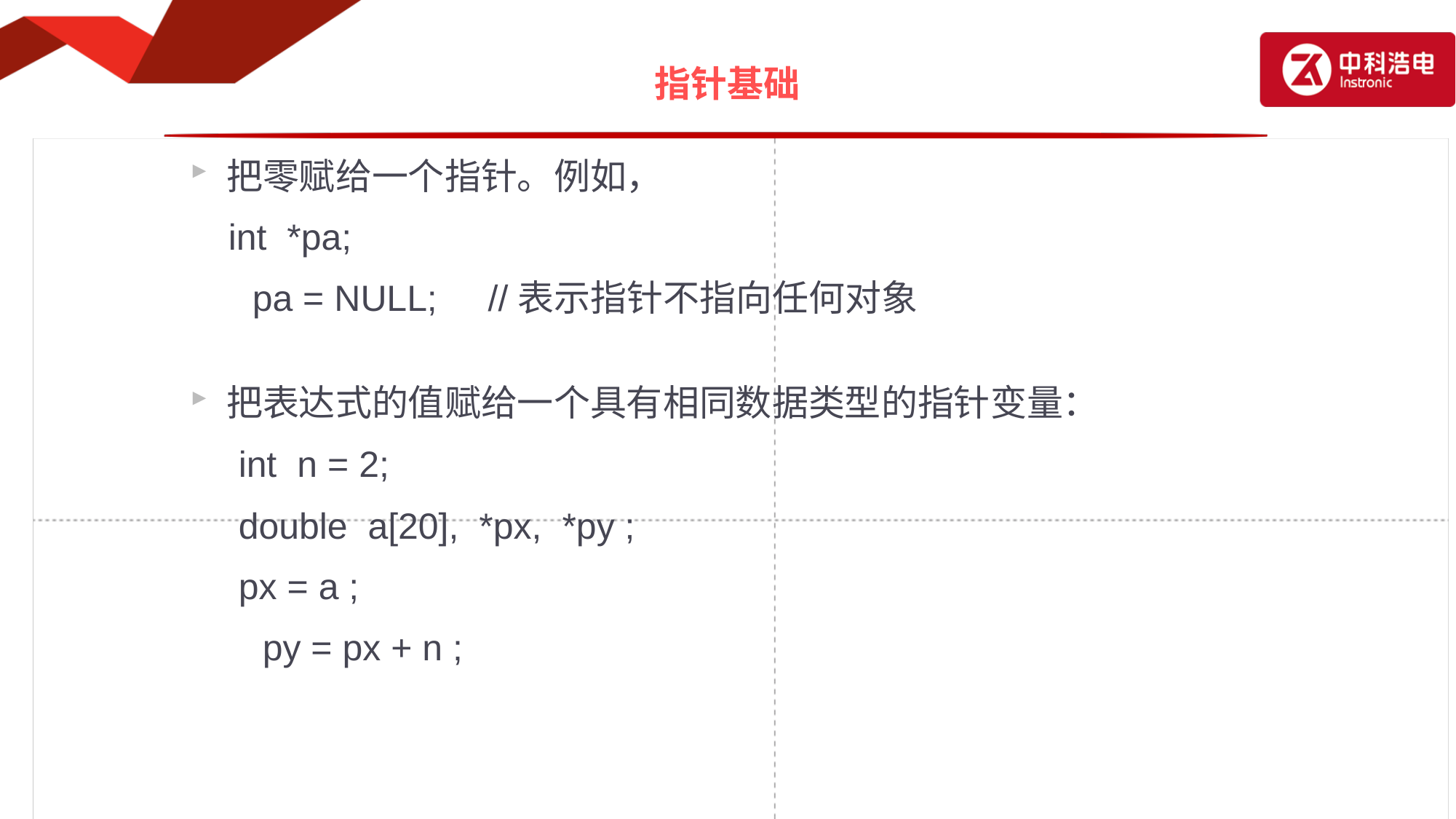

# 指针基础
把零赋给一个指针。例如，
             int  *pa;
	          pa = NULL;     //表示指针不指向任何对象

把表达式的值赋给一个具有相同数据类型的指针变量：
              int  n = 2;
              double  a[20],  *px,  *py ;
              px = a ;
	           py = px + n ;